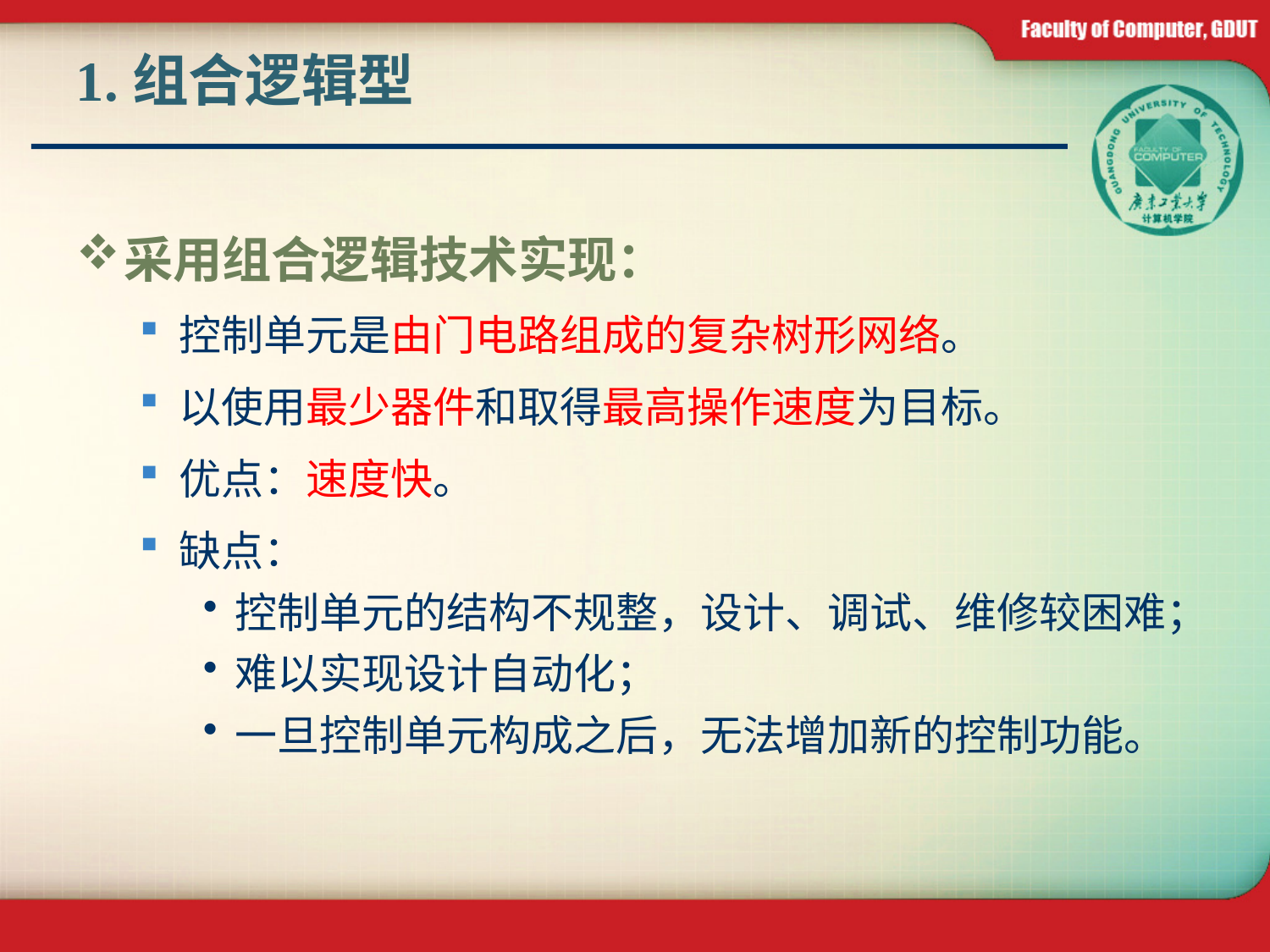

# 1.组合逻辑型
采用组合逻辑技术实现：
控制单元是由门电路组成的复杂树形网络。
以使用最少器件和取得最高操作速度为目标。
优点：速度快。
缺点：
控制单元的结构不规整，设计、调试、维修较困难；
难以实现设计自动化；
一旦控制单元构成之后，无法增加新的控制功能。